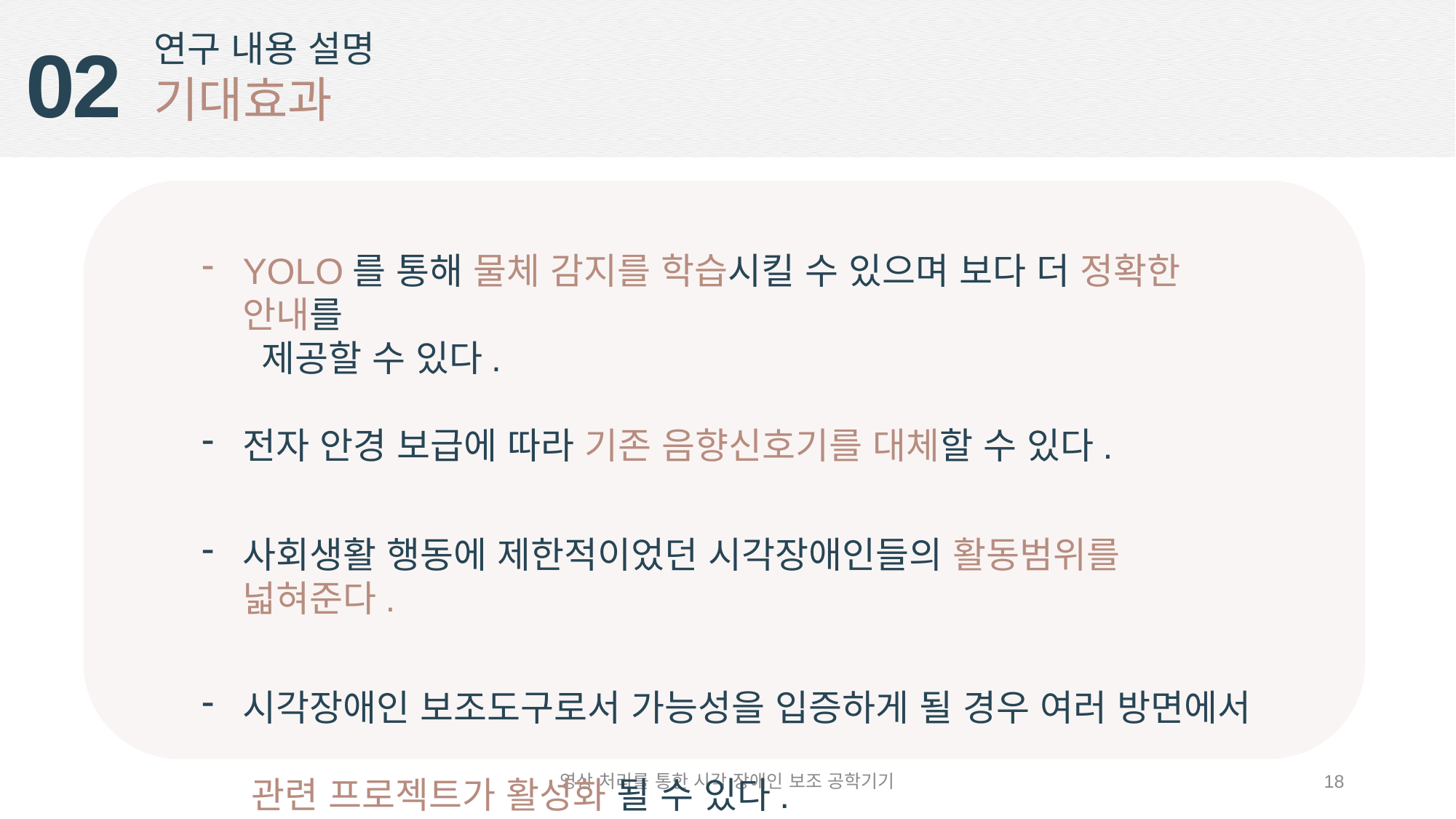

연구 내용 설명
기대효과
02

YOLO를 통해 물체 감지를 학습시킬 수 있으며 보다 더 정확한 안내를
     제공할 수 있다.

전자 안경 보급에 따라 기존 음향신호기를 대체할 수 있다.

사회생활 행동에 제한적이었던 시각장애인들의 활동범위를 넓혀준다.

시각장애인 보조도구로서 가능성을 입증하게 될 경우 여러 방면에서
    관련 프로젝트가 활성화 될 수 있다.

영상 처리를 통한 시각 장애인 보조 공학기기
18